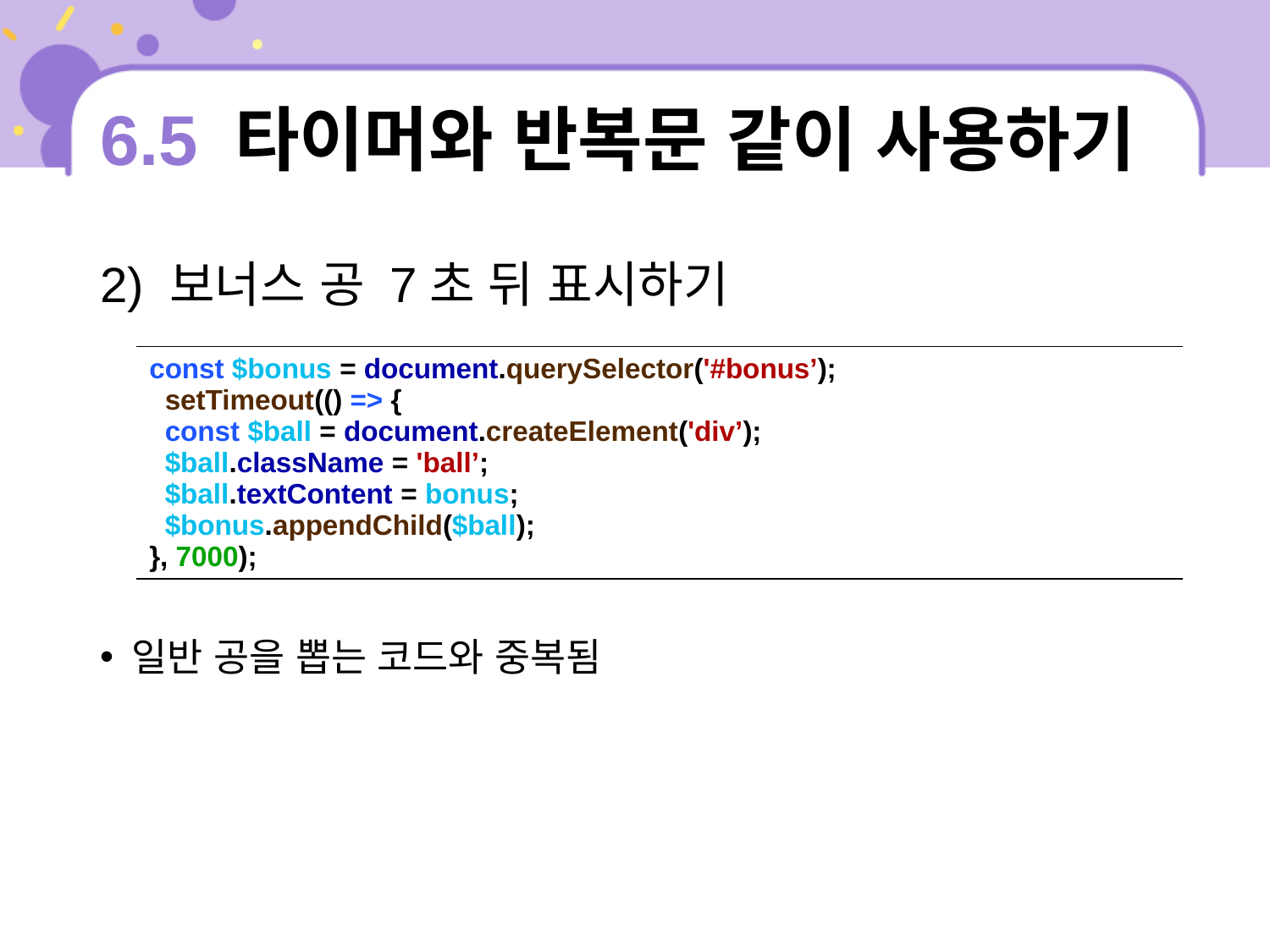

# 6.5 타이머와 반복문 같이 사용하기
2) 보너스 공 7초 뒤 표시하기

일반 공을 뽑는 코드와 중복됨

| const $bonus = document.querySelector('#bonus’); setTimeout(() => { const $ball = document.createElement('div’); $ball.className = 'ball’; $ball.textContent = bonus; $bonus.appendChild($ball); }, 7000); |
| --- |